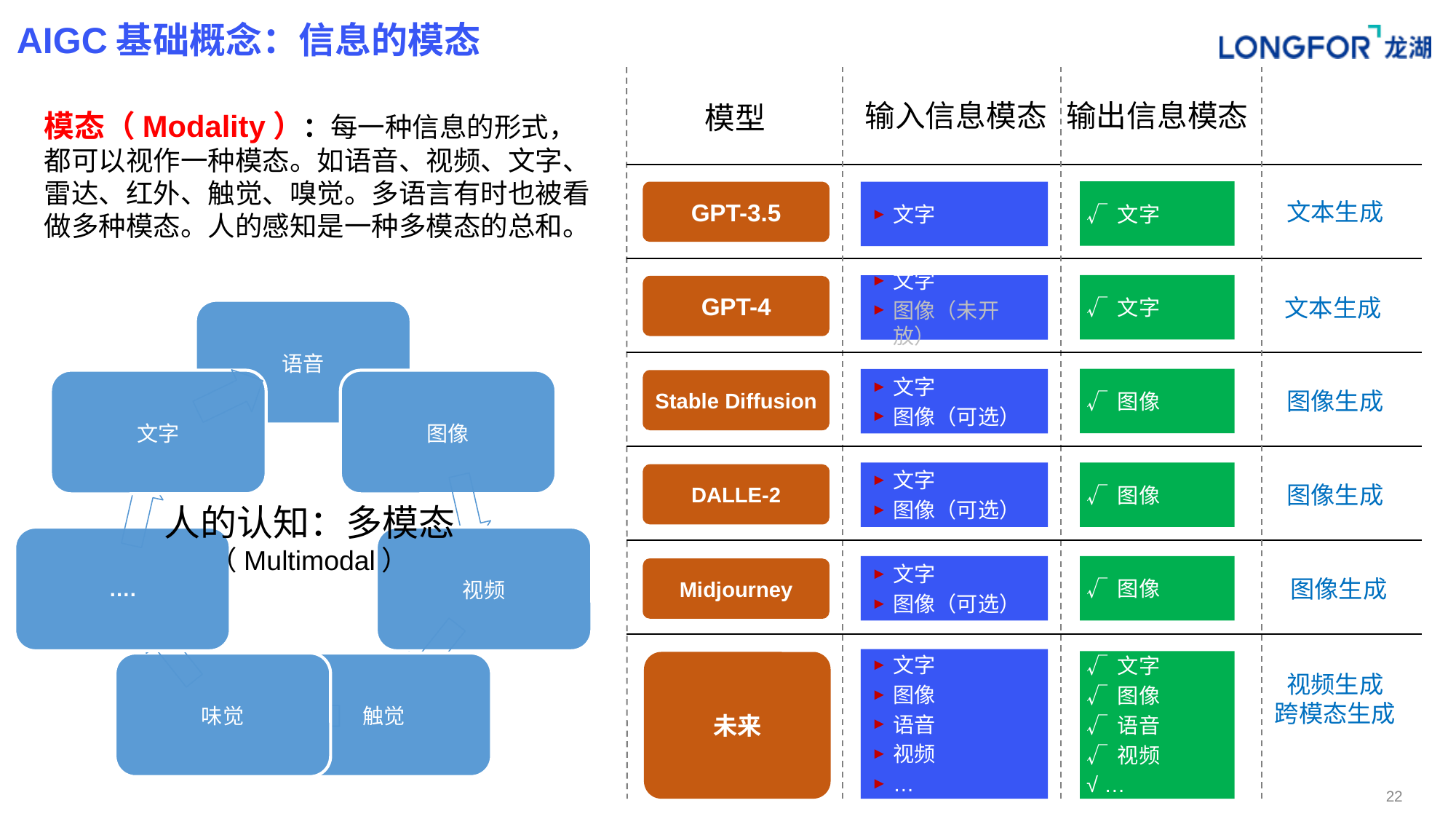

# AIGC基础概念：信息的模态
输入信息模态
输出信息模态
模型
模态（Modality）：每一种信息的形式，都可以视作一种模态。如语音、视频、文字、雷达、红外、触觉、嗅觉。多语言有时也被看做多种模态。人的感知是一种多模态的总和。
√ 文字
GPT-3.5
文字
文本生成
√ 文字
文字
图像（未开放）
GPT-4
文本生成
语音
图像
视频
触觉
味觉
….
文字
√ 图像
文字
图像（可选）
Stable Diffusion
图像生成
√ 图像
文字
图像（可选）
DALLE-2
图像生成
人的认知：多模态
（Multimodal）
文字
图像（可选）
√ 图像
Midjourney
图像生成
文字
图像
语音
视频
…
√ 文字
√ 图像
√ 语音
√ 视频
√ …
未来
视频生成
跨模态生成